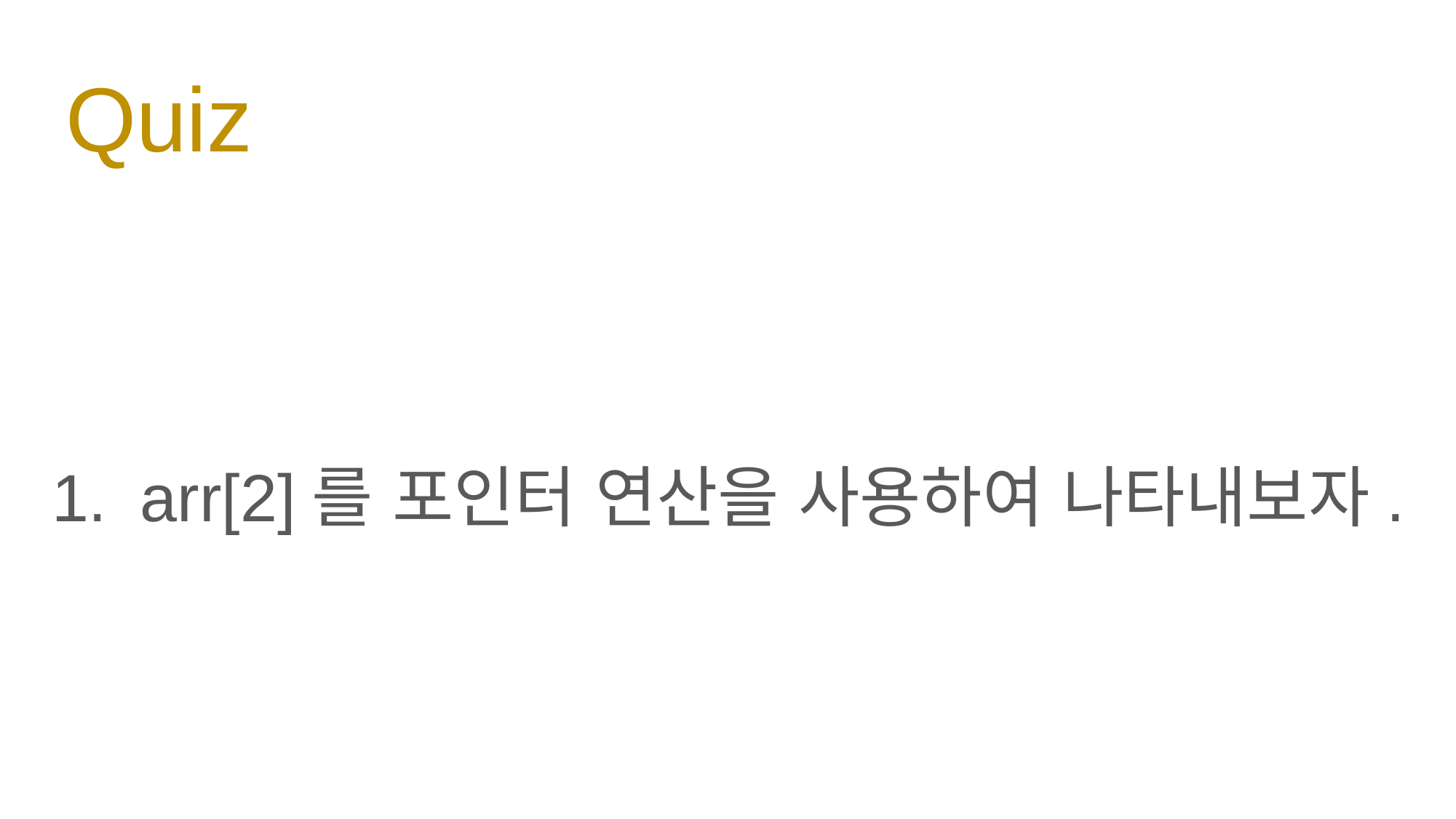

# Quiz
arr[2]를 포인터 연산을 사용하여 나타내보자.